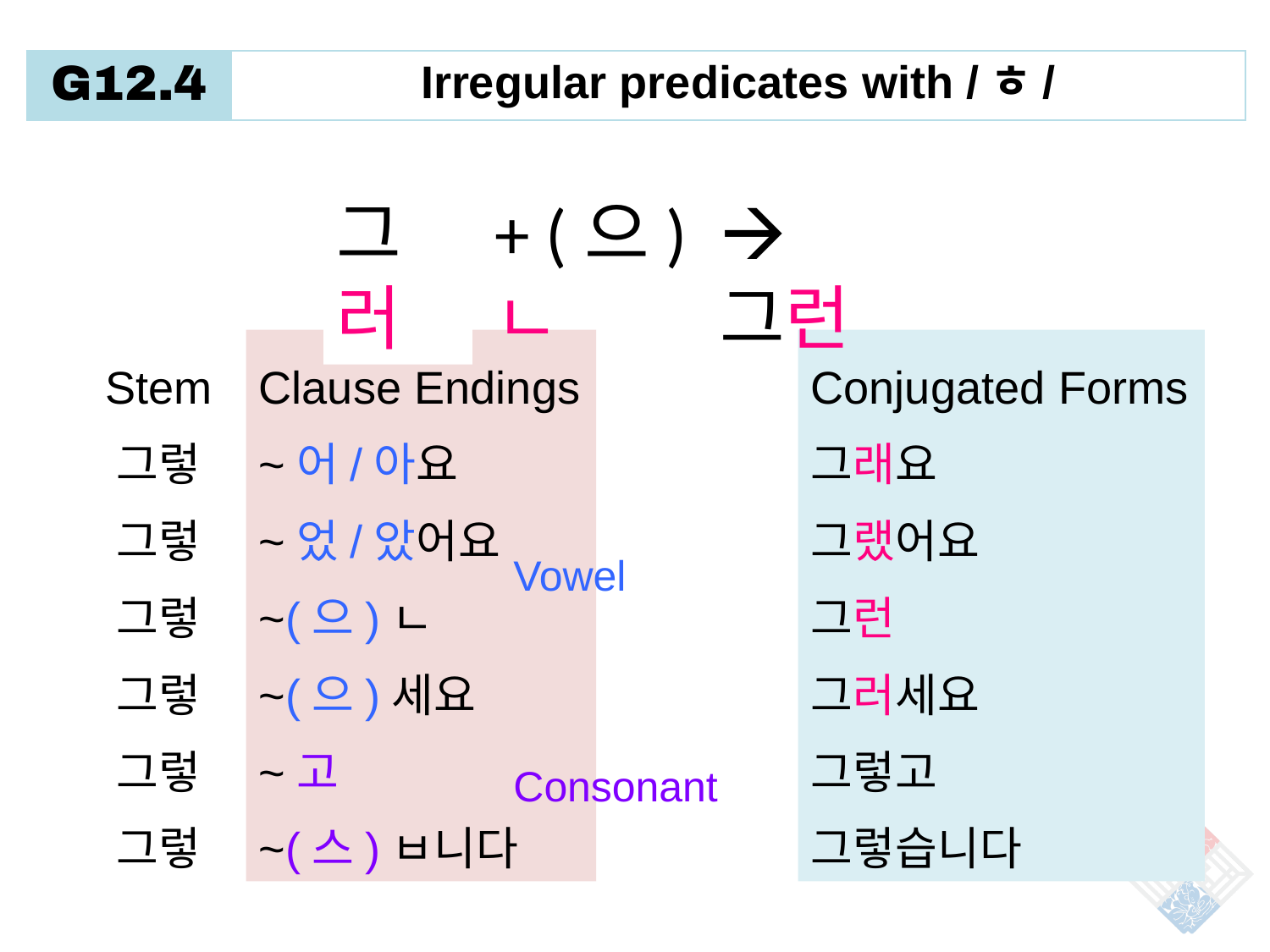

| G12.4 | Irregular predicates with /ㅎ/ |
| --- | --- |
그러
그렇
+ (으)ㄴ
🡪 그런
Stem
그렇
그렇
그렇
그렇
그렇
그렇
Clause Endings
~어/아요
~었/았어요
~(으)ㄴ
~(으)세요
~고
~(스)ㅂ니다
Conjugated Forms
그래요
그랬어요
그런
그러세요
그렇고
그렇습니다
Vowel
Consonant